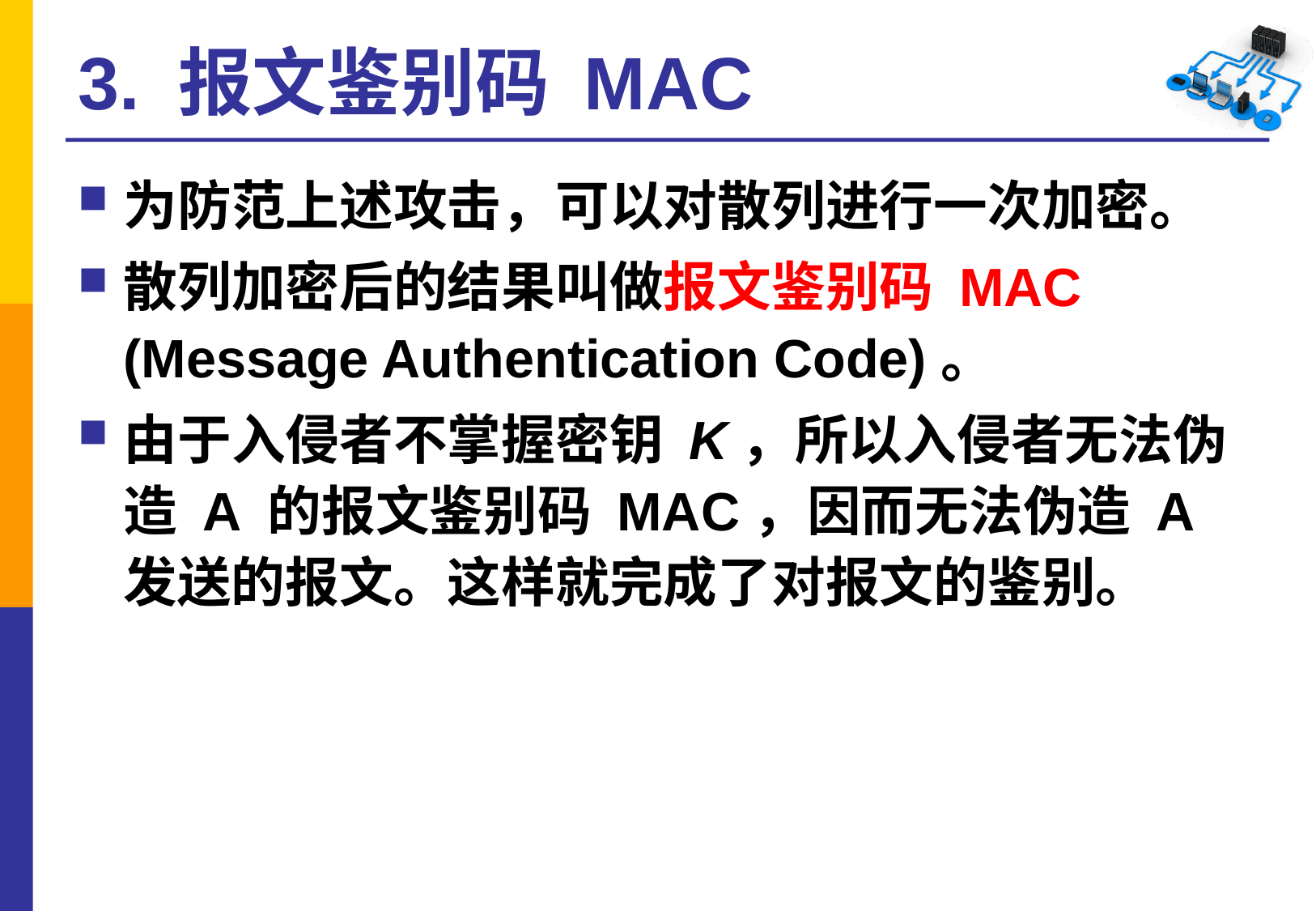

# 3. 报文鉴别码 MAC
为防范上述攻击，可以对散列进行一次加密。
散列加密后的结果叫做报文鉴别码 MAC (Message Authentication Code)。
由于入侵者不掌握密钥 K，所以入侵者无法伪造 A 的报文鉴别码 MAC，因而无法伪造 A 发送的报文。这样就完成了对报文的鉴别。